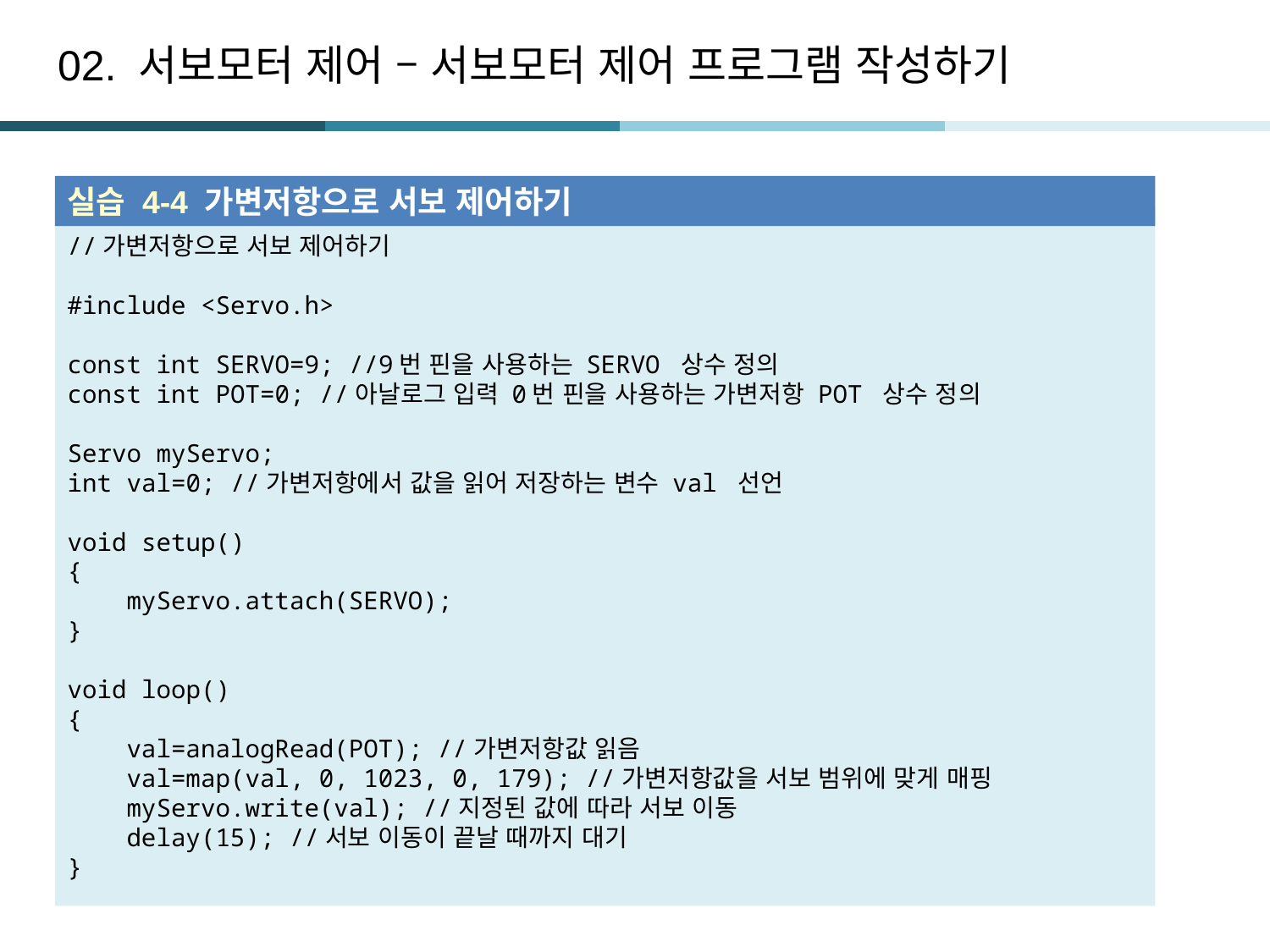

# 02. 서보모터 제어 – 서보모터 제어 프로그램 작성하기
실습 4-4 가변저항으로 서보 제어하기
//가변저항으로 서보 제어하기

#include <Servo.h>

const int SERVO=9; //9번 핀을 사용하는 SERVO 상수 정의
const int POT=0; //아날로그 입력 0번 핀을 사용하는 가변저항 POT 상수 정의

Servo myServo;
int val=0; //가변저항에서 값을 읽어 저장하는 변수 val 선언

void setup()
{
    myServo.attach(SERVO);
}

void loop()
{
    val=analogRead(POT); //가변저항값 읽음
    val=map(val, 0, 1023, 0, 179); //가변저항값을 서보 범위에 맞게 매핑
    myServo.write(val); //지정된 값에 따라 서보 이동
    delay(15); //서보 이동이 끝날 때까지 대기
}